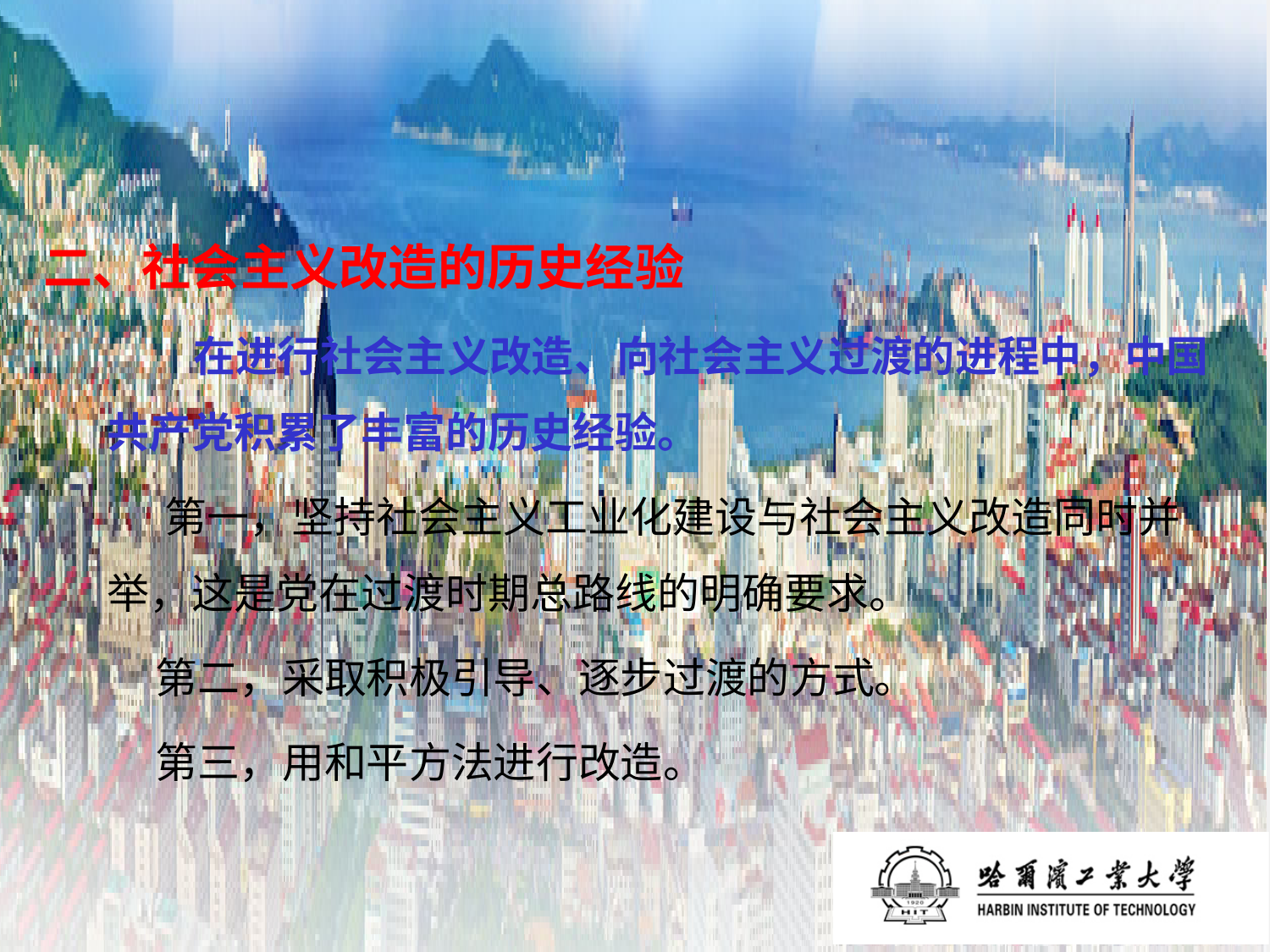

二、社会主义改造的历史经验
        在进行社会主义改造、向社会主义过渡的进程中，中国共产党积累了丰富的历史经验。
     第一，坚持社会主义工业化建设与社会主义改造同时并举，这是党在过渡时期总路线的明确要求。
    第二，采取积极引导、逐步过渡的方式。
    第三，用和平方法进行改造。